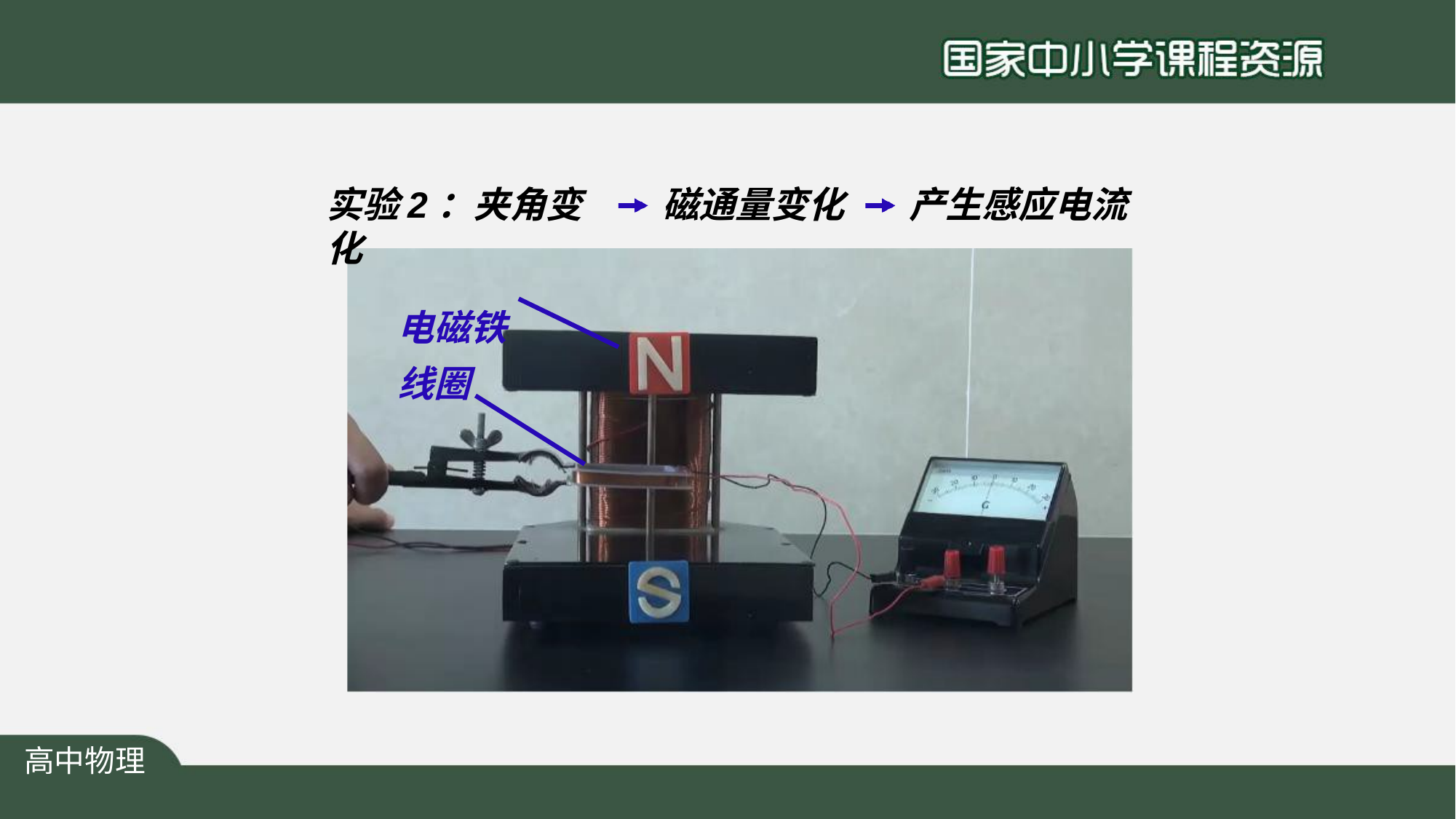

# 实验2：夹角变化
电磁铁
磁通量变化
产生感应电流

线圈

高中物理